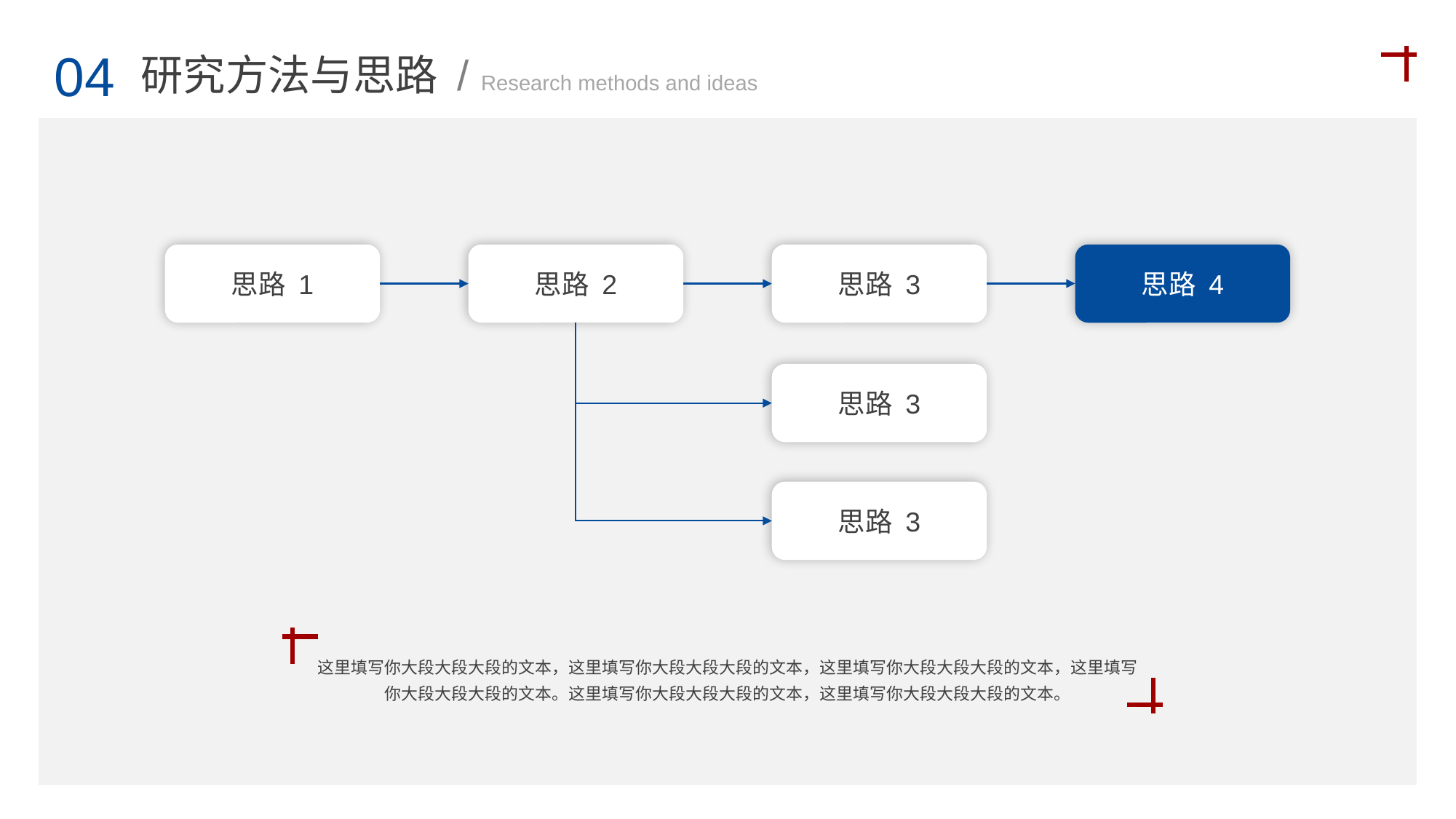

04
研究方法与思路 /
Research methods and ideas

思路 1
思路 2
思路 3
思路 4
思路 3
思路 3
这里填写你大段大段大段的文本，这里填写你大段大段大段的文本，这里填写你大段大段大段的文本，这里填写你大段大段大段的文本。这里填写你大段大段大段的文本，这里填写你大段大段大段的文本。